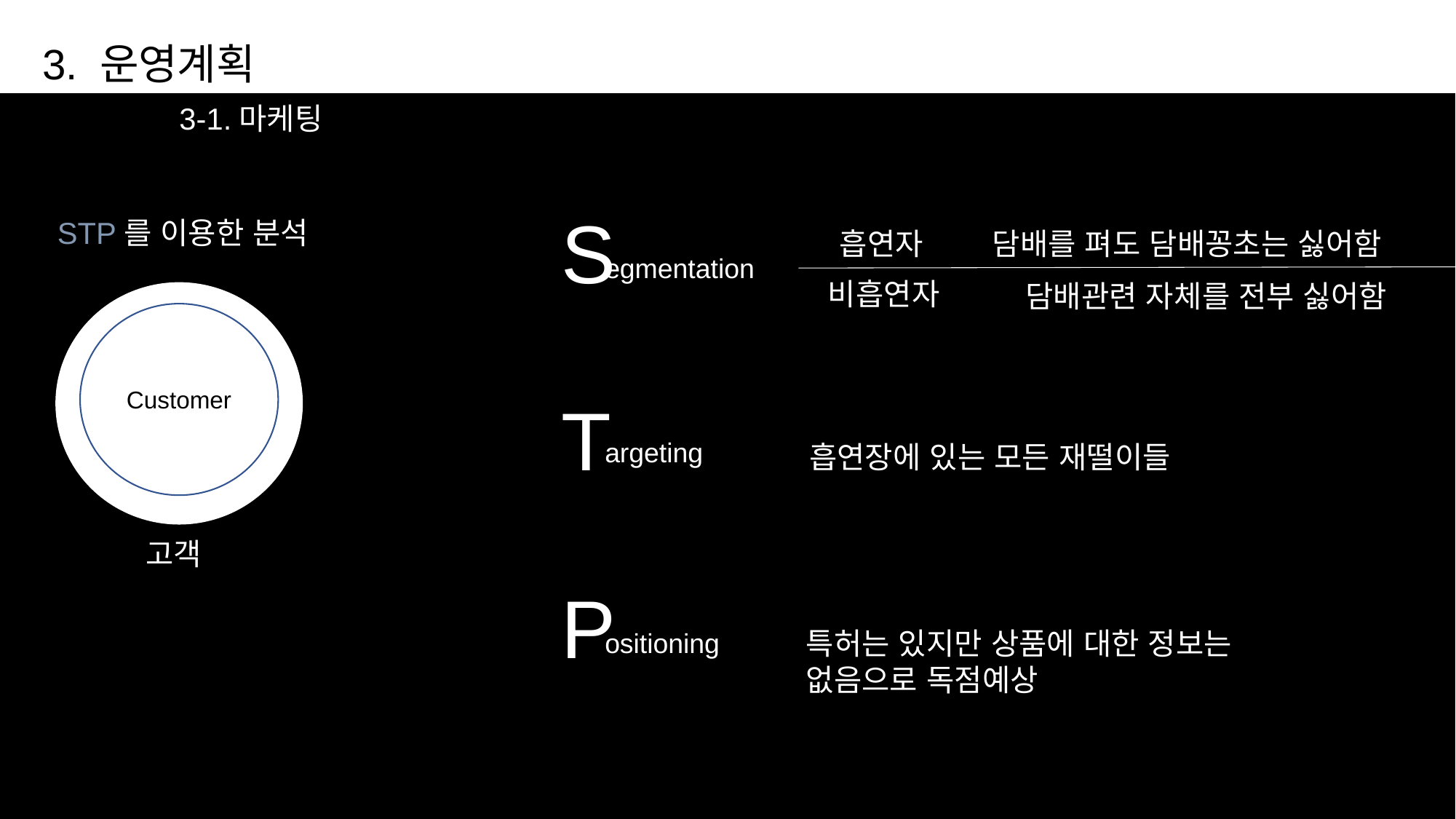

3. 운영계획
3-1.마케팅

S
STP를 이용한 분석
흡연자
담배를 펴도 담배꽁초는 싫어함
egmentation
비흡연자
담배관련 자체를 전부 싫어함

Customer
T
argeting
흡연장에 있는 모든 재떨이들
고객
P
특허는 있지만 상품에 대한 정보는
없음으로 독점예상
ositioning